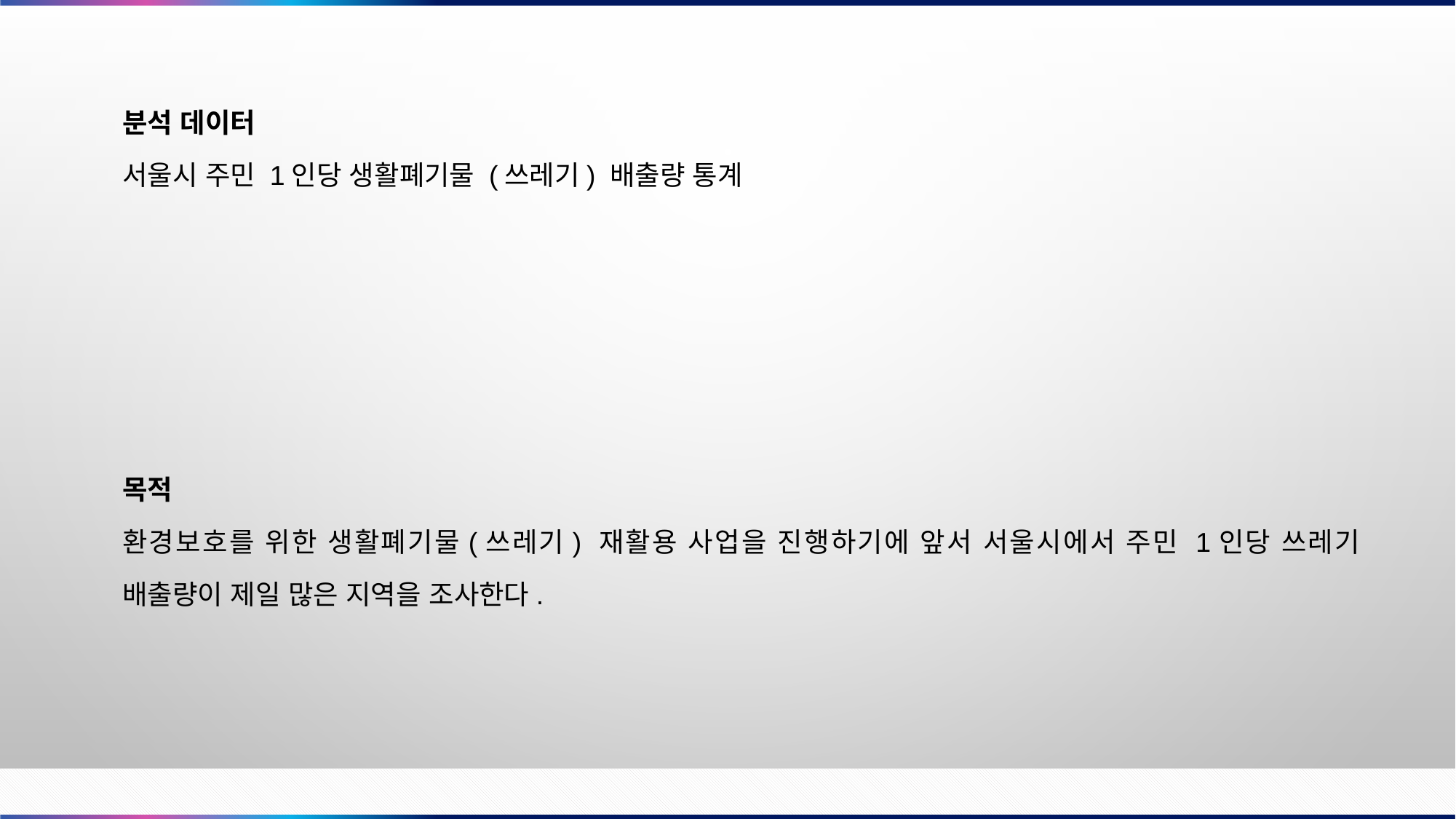

분석 데이터
서울시 주민 1인당 생활폐기물 (쓰레기) 배출량 통계

목적
환경보호를 위한 생활폐기물(쓰레기) 재활용 사업을 진행하기에 앞서 서울시에서 주민 1인당 쓰레기 배출량이 제일 많은 지역을 조사한다.